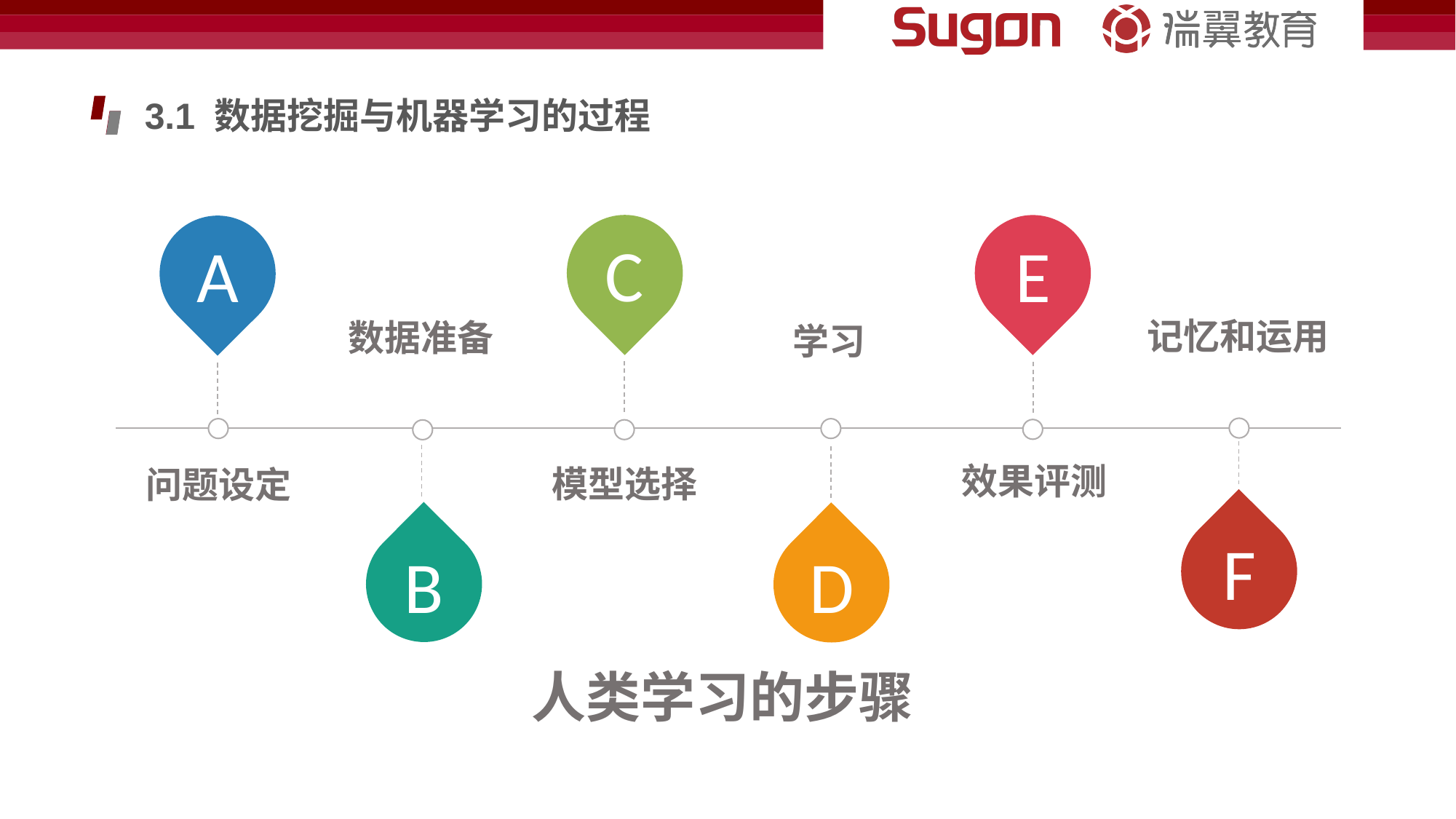

3.1 数据挖掘与机器学习的过程

C
E
A
记忆和运用
数据准备
学习

效果评测
模型选择
问题设定

F
B
D
人类学习的步骤